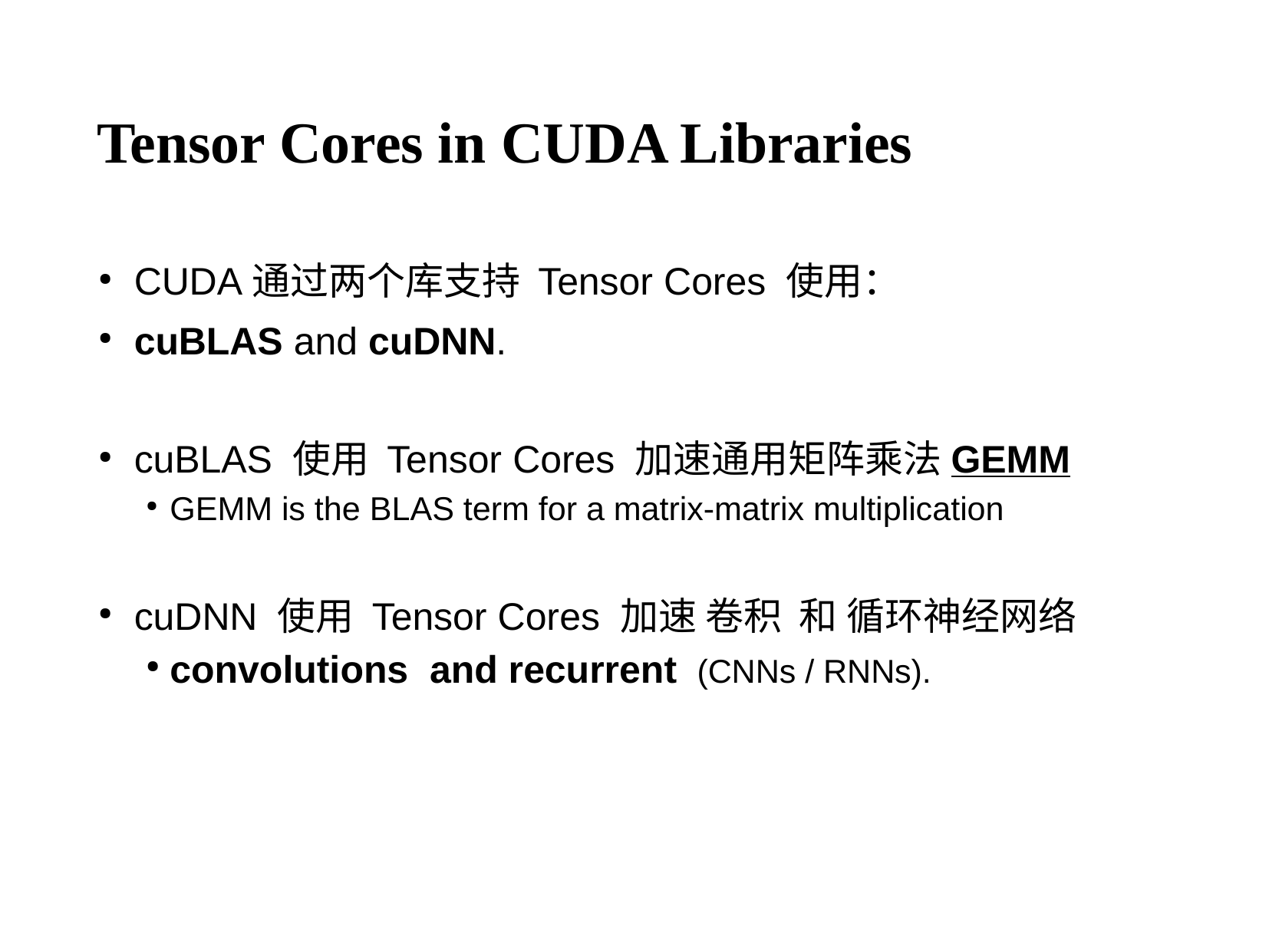

# Tensor Cores in CUDA Libraries
CUDA通过两个库支持 Tensor Cores 使用：
cuBLAS and cuDNN.

cuBLAS 使用 Tensor Cores 加速通用矩阵乘法GEMM
GEMM is the BLAS term for a matrix-matrix multiplication

cuDNN 使用 Tensor Cores 加速 卷积  和 循环神经网络
convolutions  and recurrent  (CNNs / RNNs).